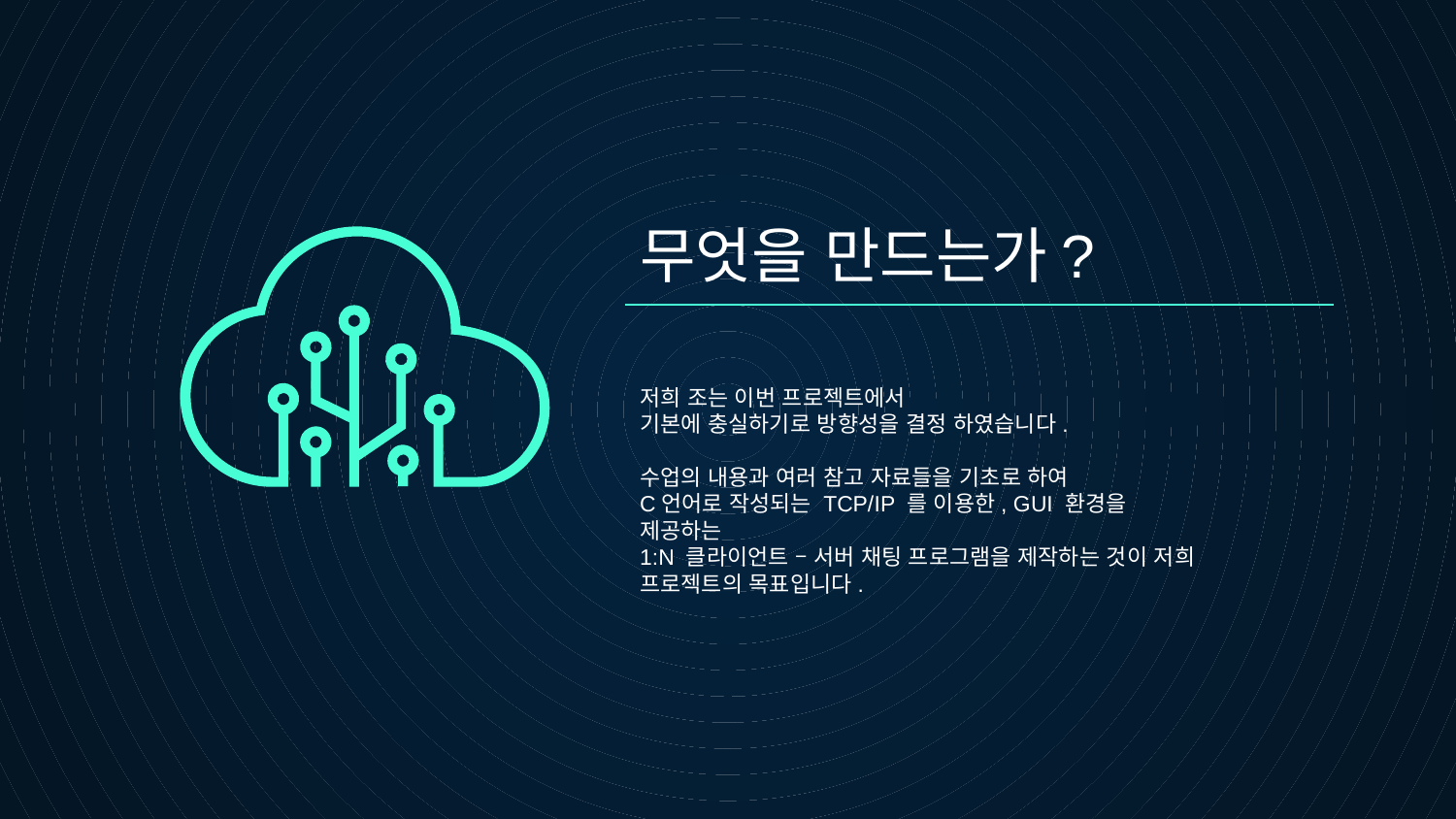

# 무엇을 만드는가?

저희 조는 이번 프로젝트에서
기본에 충실하기로 방향성을 결정 하였습니다.

수업의 내용과 여러 참고 자료들을 기초로 하여
C언어로 작성되는 TCP/IP 를 이용한, GUI 환경을 제공하는
1:N 클라이언트 – 서버 채팅 프로그램을 제작하는 것이 저희 프로젝트의 목표입니다.